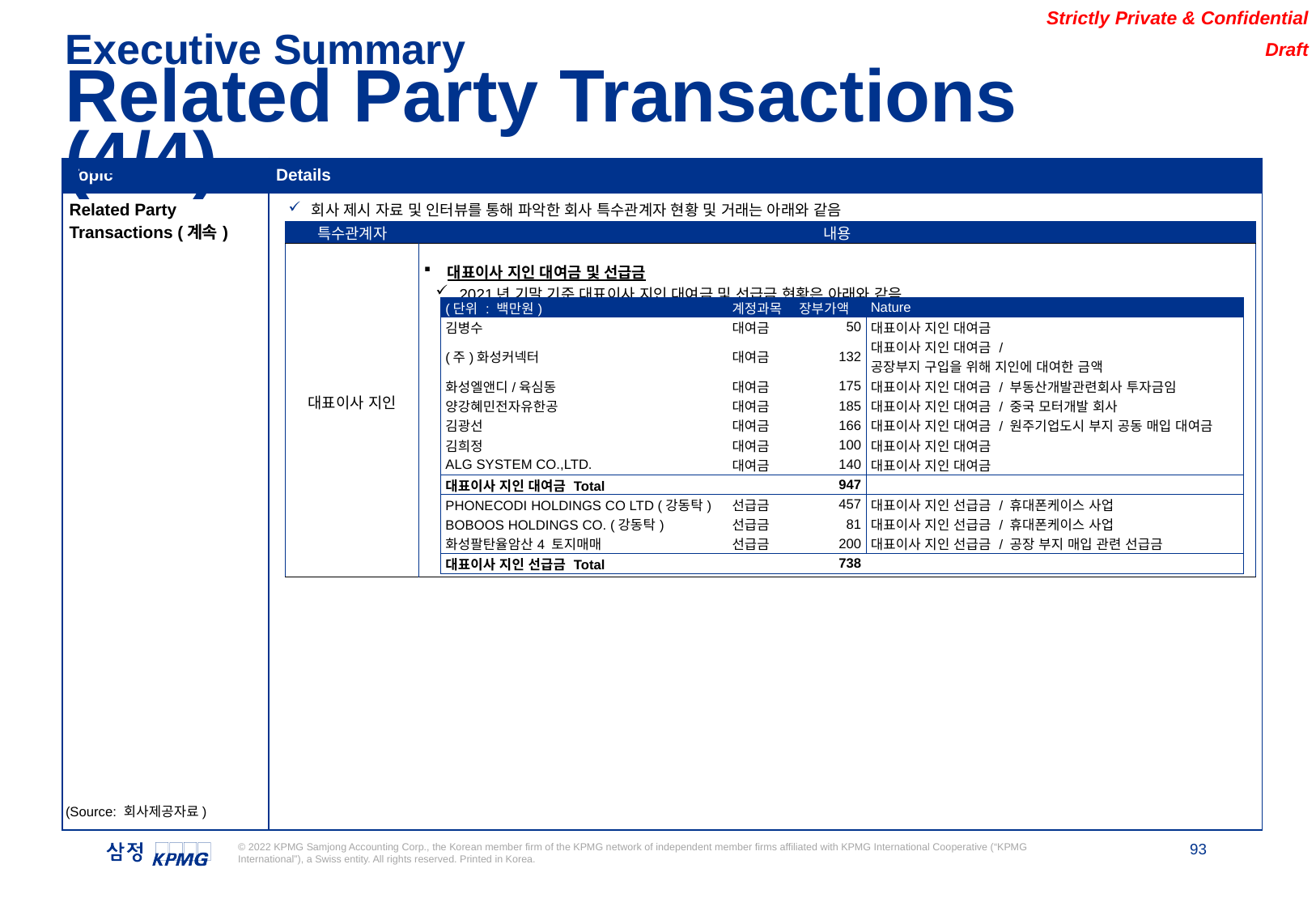

Executive Summary
Related Party Transactions (4/4)
| Topic | Details |
| --- | --- |
| Related Party Transactions (계속) | 회사 제시 자료 및 인터뷰를 통해 파악한 회사 특수관계자 현황 및 거래는 아래와 같음 |
| 특수관계자 | 내용 |
| --- | --- |
| 대표이사 지인 | 대표이사 지인 대여금 및 선급금 2021년 기말 기준 대표이사 지인 대여금 및 선급금 현황은 아래와 같음 |
| (단위 : 백만원) | 계정과목 | 장부가액 | Nature |
| --- | --- | --- | --- |
| 김병수 | 대여금 | 50 | 대표이사 지인 대여금 |
| (주)화성커넥터 | 대여금 | 132 | 대표이사 지인 대여금 / 공장부지 구입을 위해 지인에 대여한 금액 |
| 화성엘앤디/육심동 | 대여금 | 175 | 대표이사 지인 대여금 / 부동산개발관련회사 투자금임 |
| 양강혜민전자유한공 | 대여금 | 185 | 대표이사 지인 대여금 / 중국 모터개발 회사 |
| 김광선 | 대여금 | 166 | 대표이사 지인 대여금 / 원주기업도시 부지 공동 매입 대여금 |
| 김희정 | 대여금 | 100 | 대표이사 지인 대여금 |
| ALG SYSTEM CO.,LTD. | 대여금 | 140 | 대표이사 지인 대여금 |
| 대표이사 지인 대여금 Total |  | 947 |  |
| PHONECODI HOLDINGS CO LTD (강동탁) | 선급금 | 457 | 대표이사 지인 선급금 / 휴대폰케이스 사업 |
| BOBOOS HOLDINGS CO. (강동탁) | 선급금 | 81 | 대표이사 지인 선급금 / 휴대폰케이스 사업 |
| 화성팔탄율암산4 토지매매 | 선급금 | 200 | 대표이사 지인 선급금 / 공장 부지 매입 관련 선급금 |
| 대표이사 지인 선급금 Total |  | 738 |  |
(Source: 회사제공자료)